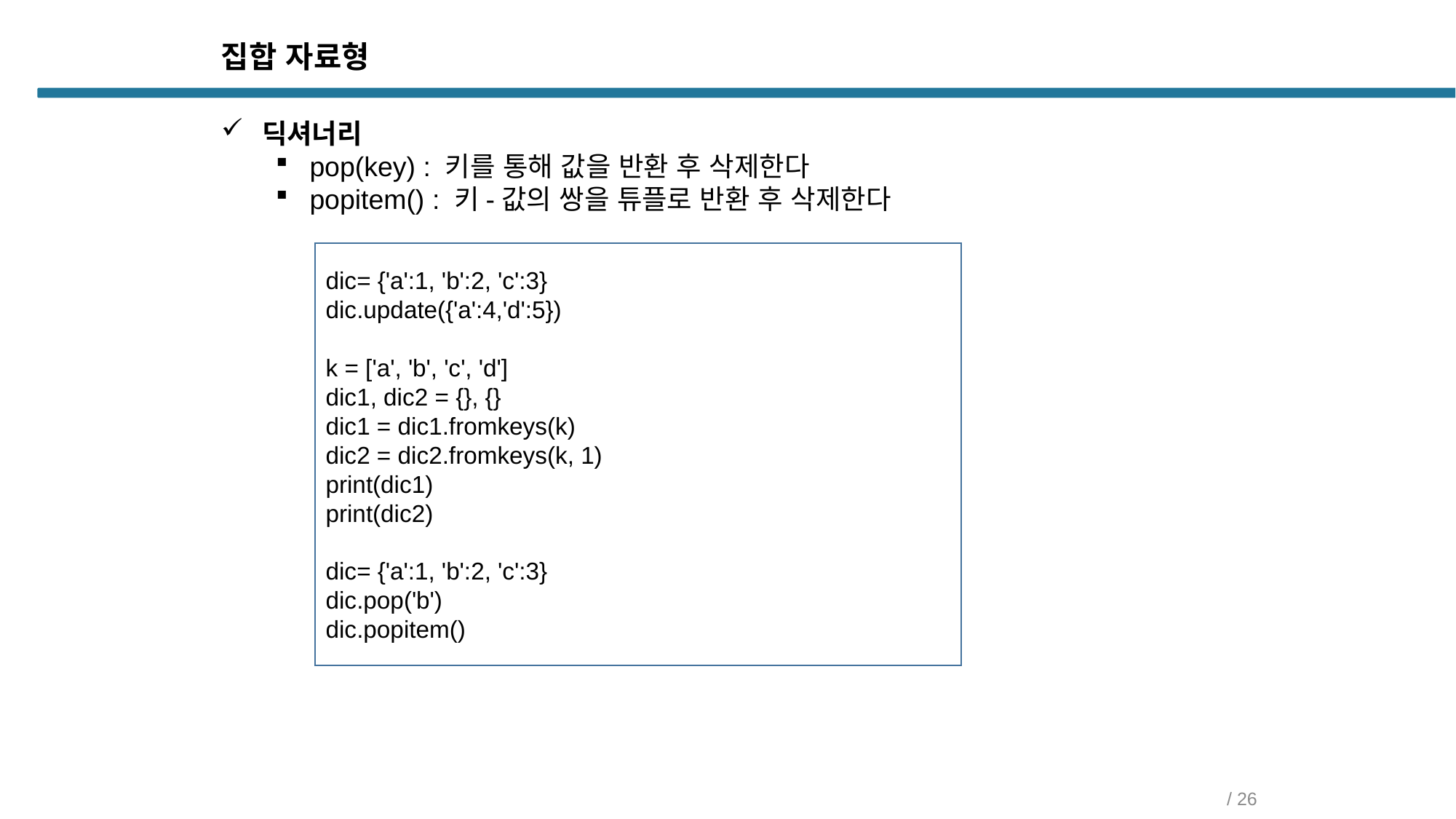

집합 자료형
딕셔너리
pop(key) : 키를 통해 값을 반환 후 삭제한다
popitem() : 키-값의 쌍을 튜플로 반환 후 삭제한다
dic= {'a':1, 'b':2, 'c':3}
dic.update({'a':4,'d':5})

k = ['a', 'b', 'c', 'd']
dic1, dic2 = {}, {}
dic1 = dic1.fromkeys(k)
dic2 = dic2.fromkeys(k, 1)
print(dic1)
print(dic2)

dic= {'a':1, 'b':2, 'c':3}
dic.pop('b')
dic.popitem()
/ 26